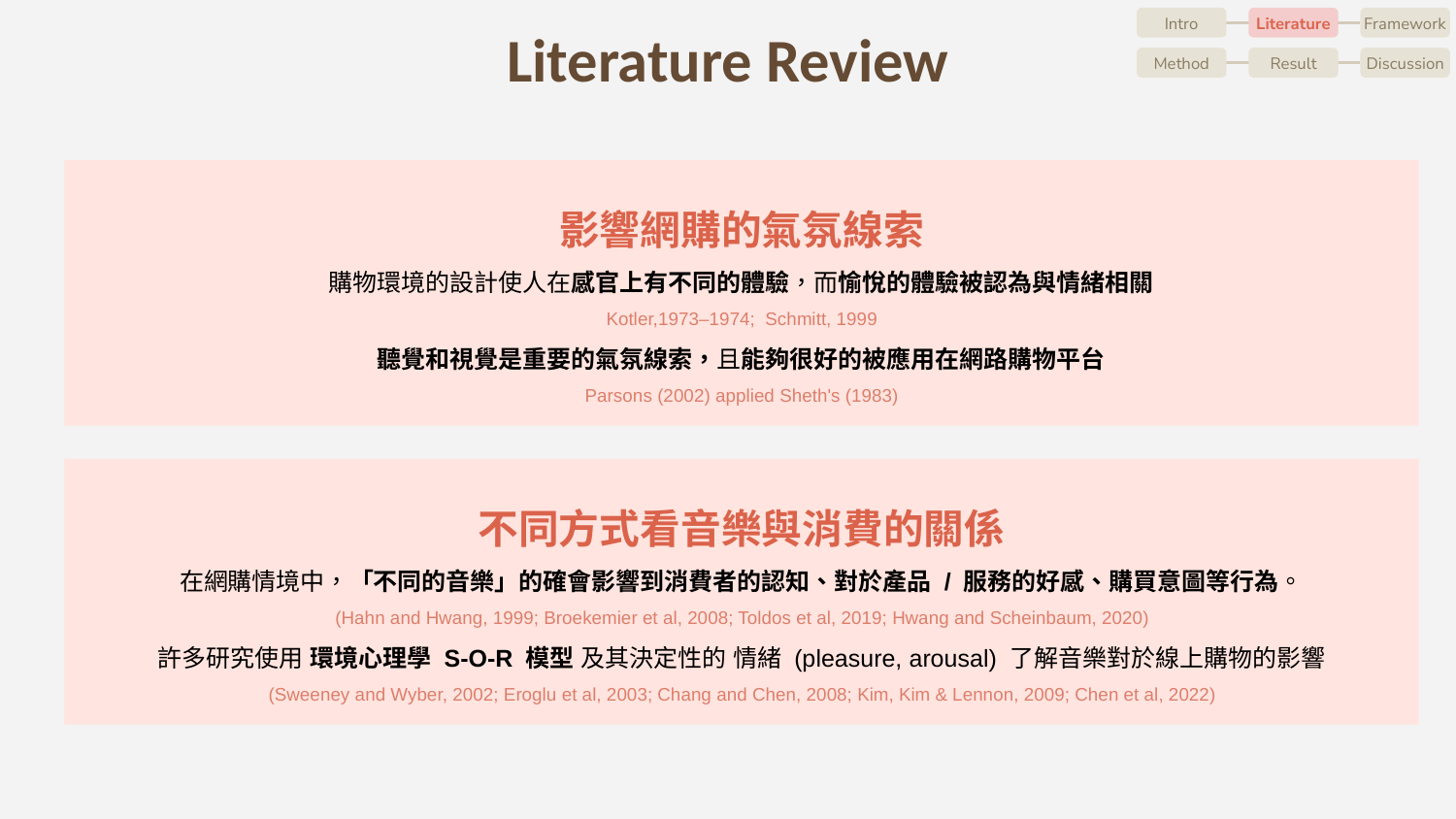

# Literature Review
Intro
Literature
Framework
Method
Result
Discussion
影響網購的氣氛線索
購物環境的設計使人在感官上有不同的體驗，而愉悅的體驗被認為與情緒相關
Kotler,1973–1974;  Schmitt, 1999
聽覺和視覺是重要的氣氛線索，且能夠很好的被應用在網路購物平台
Parsons (2002) applied Sheth's (1983)
不同方式看音樂與消費的關係
在網購情境中，「不同的音樂」的確會影響到消費者的認知、對於產品 / 服務的好感、購買意圖等行為。
(Hahn and Hwang, 1999; Broekemier et al, 2008; Toldos et al, 2019; Hwang and Scheinbaum, 2020)
許多研究使用 環境心理學 S-O-R 模型 及其決定性的 情緒 (pleasure, arousal) 了解音樂對於線上購物的影響
(Sweeney and Wyber, 2002; Eroglu et al, 2003; Chang and Chen, 2008; Kim, Kim & Lennon, 2009; Chen et al, 2022)